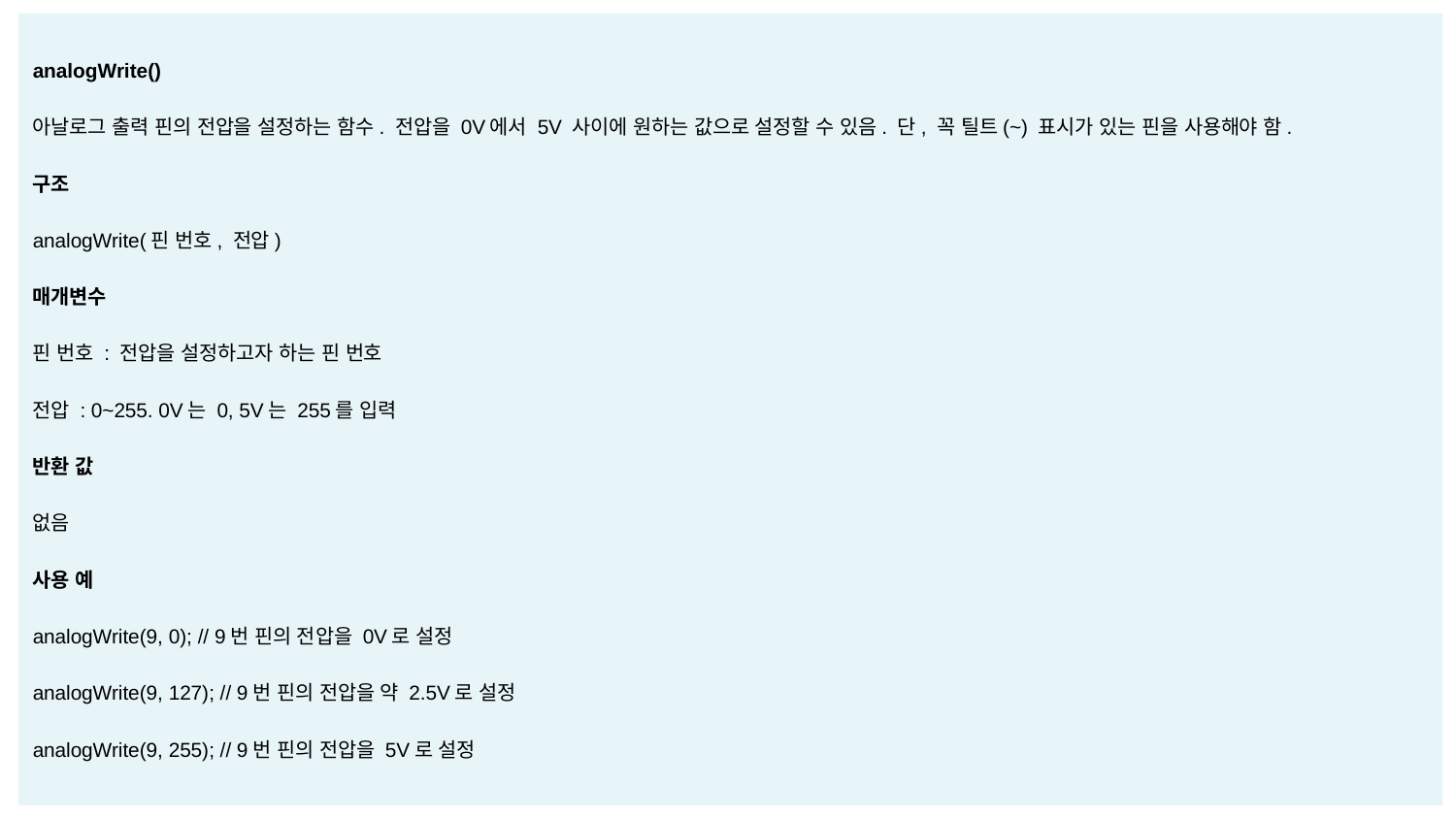

analogWrite()
아날로그 출력 핀의 전압을 설정하는 함수. 전압을 0V에서 5V 사이에 원하는 값으로 설정할 수 있음. 단, 꼭 틸트(~) 표시가 있는 핀을 사용해야 함.
구조
analogWrite(핀 번호, 전압)
매개변수
핀 번호 : 전압을 설정하고자 하는 핀 번호
전압 : 0~255. 0V는 0, 5V는 255를 입력
반환 값
없음
사용 예
analogWrite(9, 0); // 9번 핀의 전압을 0V로 설정
analogWrite(9, 127); // 9번 핀의 전압을 약 2.5V로 설정
analogWrite(9, 255); // 9번 핀의 전압을 5V로 설정